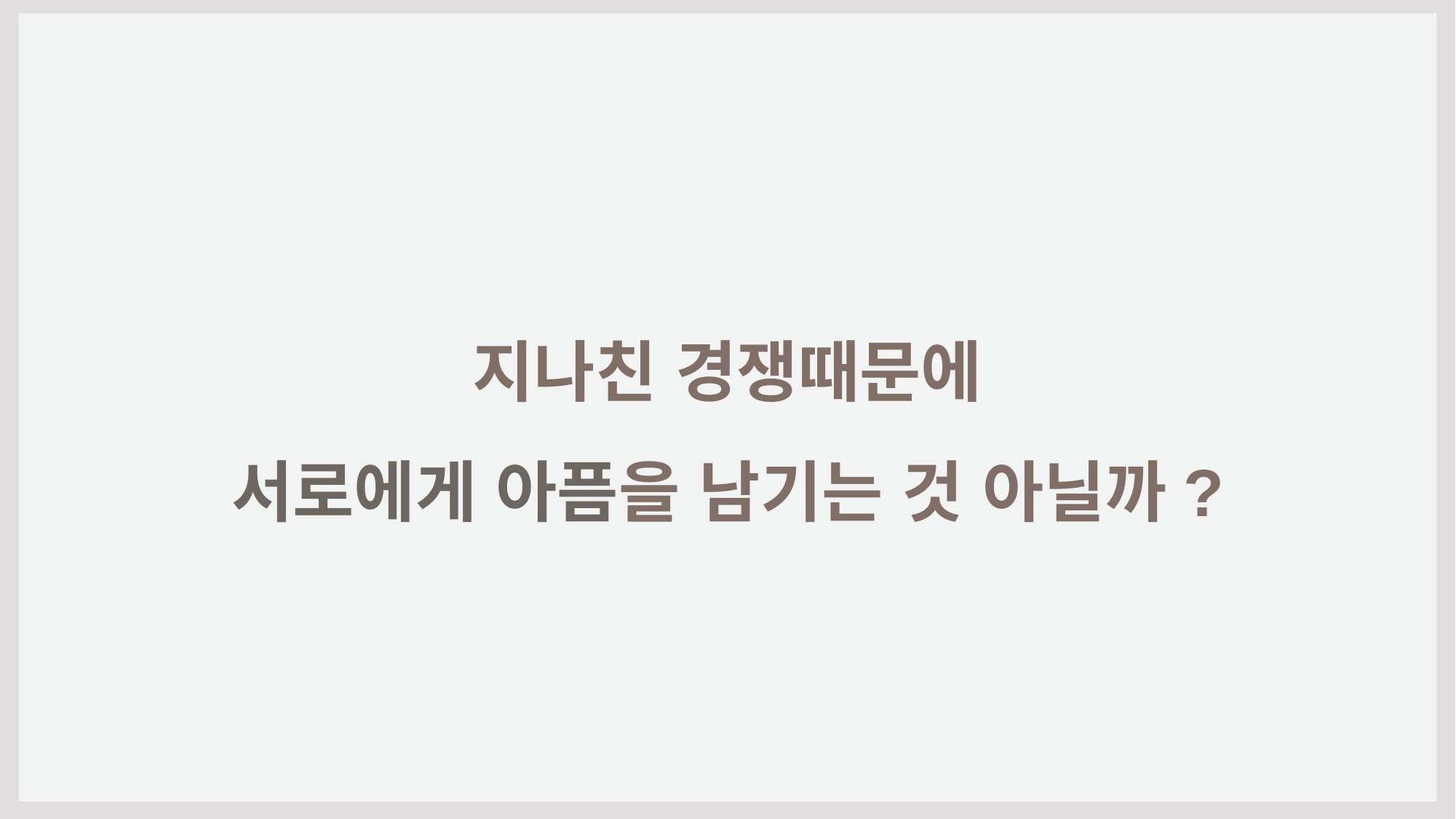

# 지나친 경쟁때문에 서로에게 아픔을 남기는 것 아닐까?